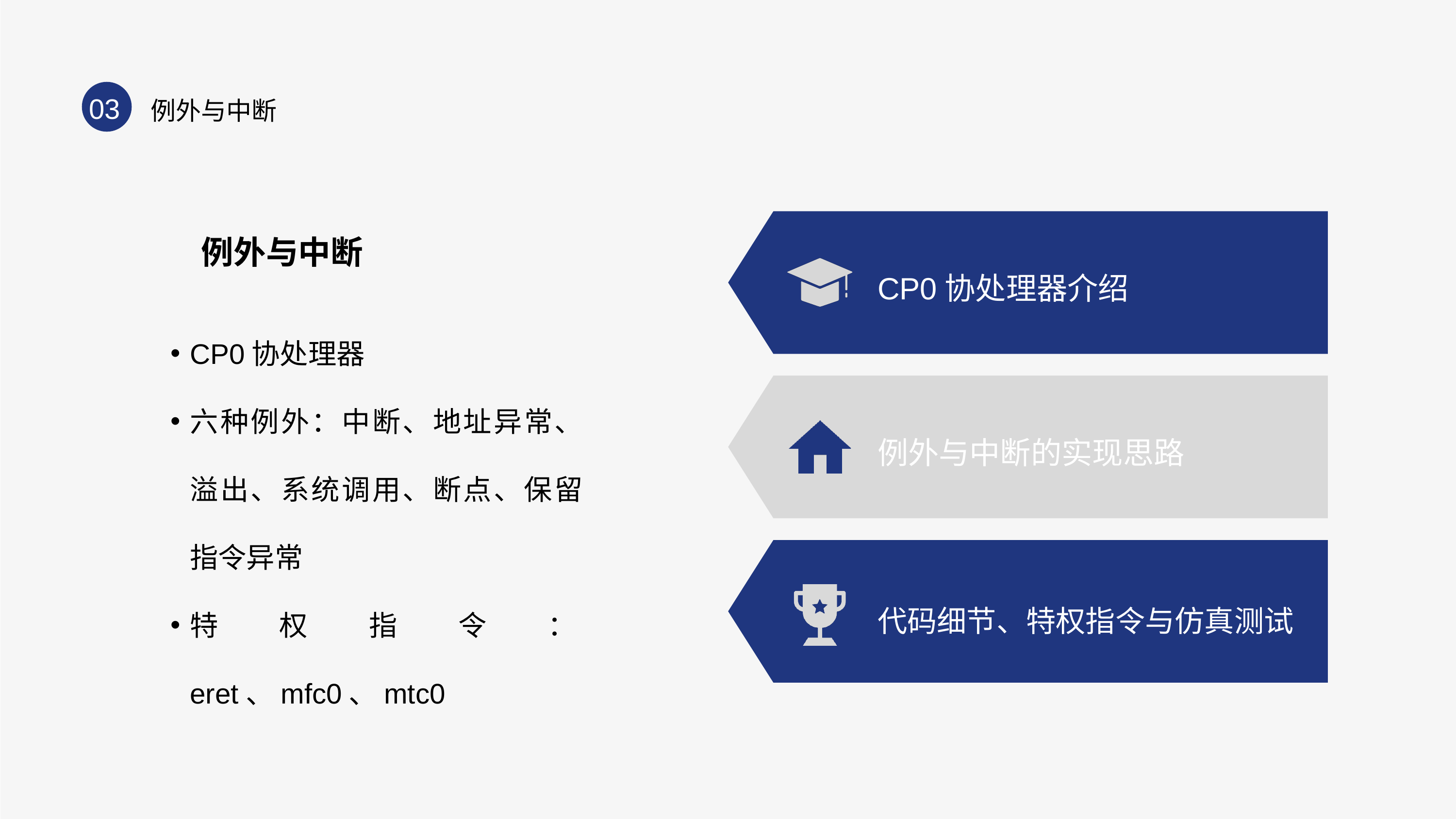

03
例外与中断

例外与中断
CP0协处理器介绍

CP0协处理器
六种例外：中断、地址异常、溢出、系统调用、断点、保留指令异常
特权指令：eret、mfc0、mtc0

例外与中断的实现思路

代码细节、特权指令与仿真测试